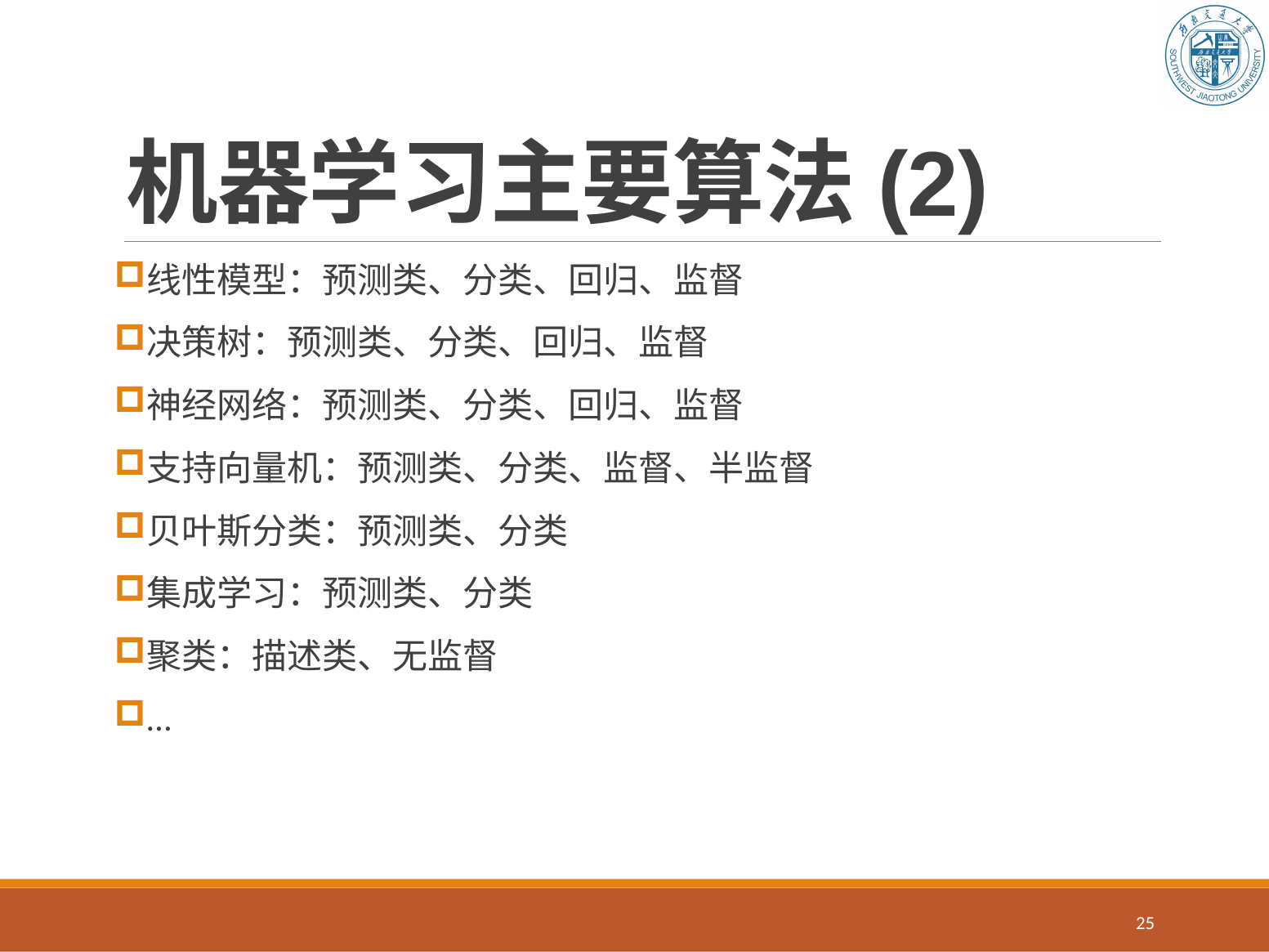

# 机器学习主要算法(2)
线性模型：预测类、分类、回归、监督
决策树：预测类、分类、回归、监督
神经网络：预测类、分类、回归、监督
支持向量机：预测类、分类、监督、半监督
贝叶斯分类：预测类、分类
集成学习：预测类、分类
聚类：描述类、无监督
…

25